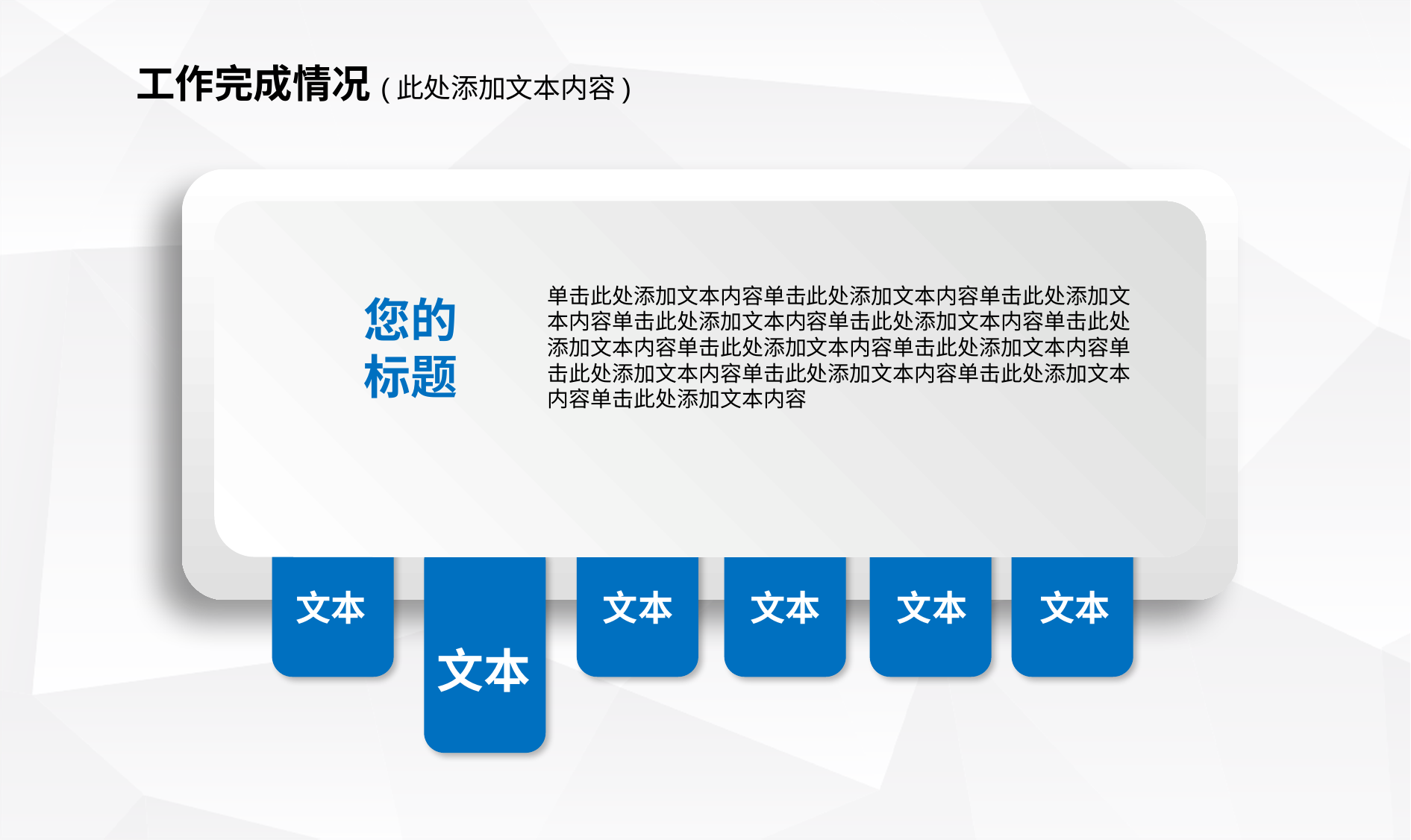

工作完成情况(此处添加文本内容)

单击此处添加文本内容单击此处添加文本内容单击此处添加文本内容单击此处添加文本内容单击此处添加文本内容单击此处添加文本内容单击此处添加文本内容单击此处添加文本内容单击此处添加文本内容单击此处添加文本内容单击此处添加文本内容单击此处添加文本内容
您的
标题

文本

文本

文本

文本

文本

文本